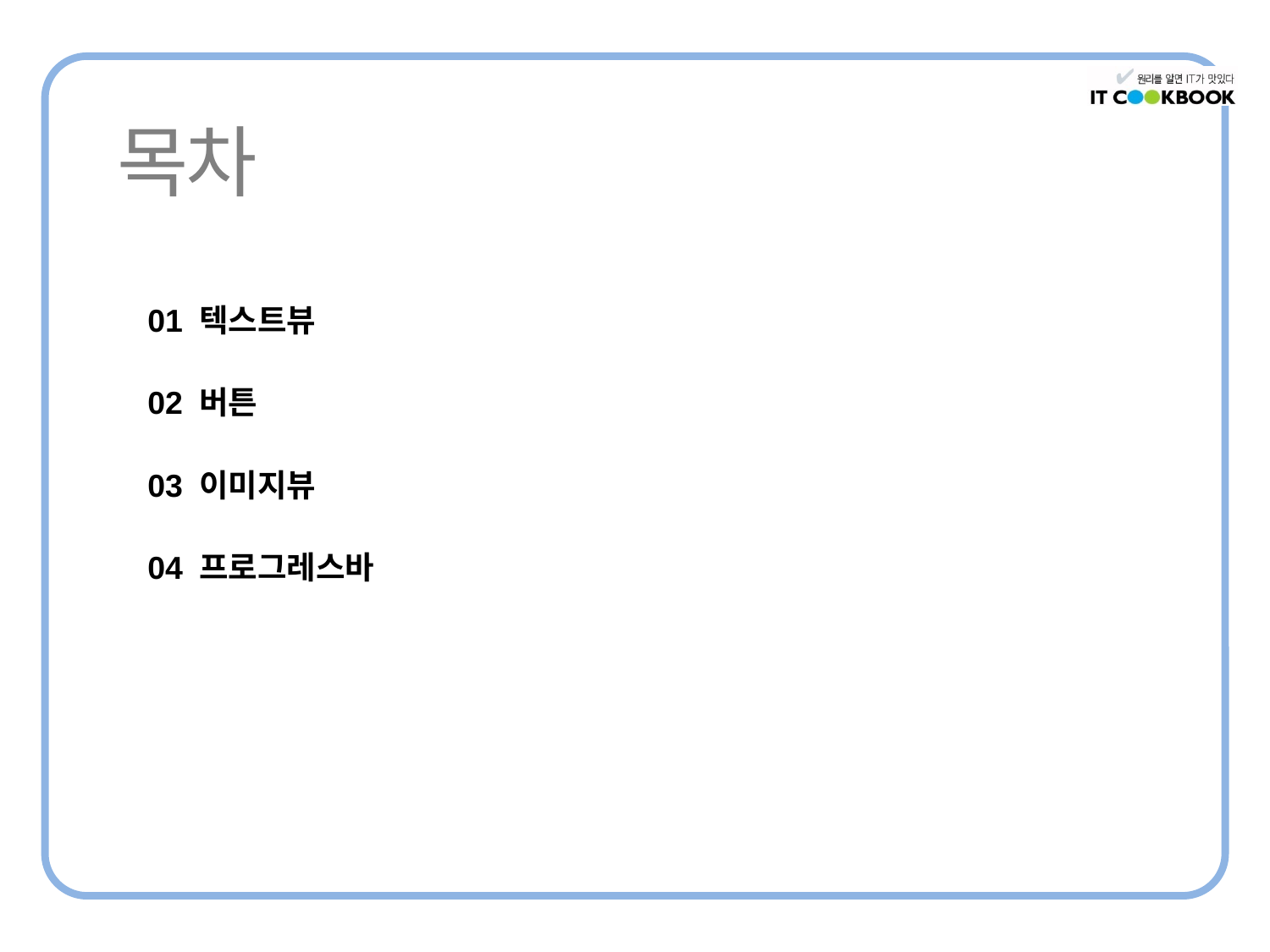

01 텍스트뷰
02 버튼
03 이미지뷰
04 프로그레스바